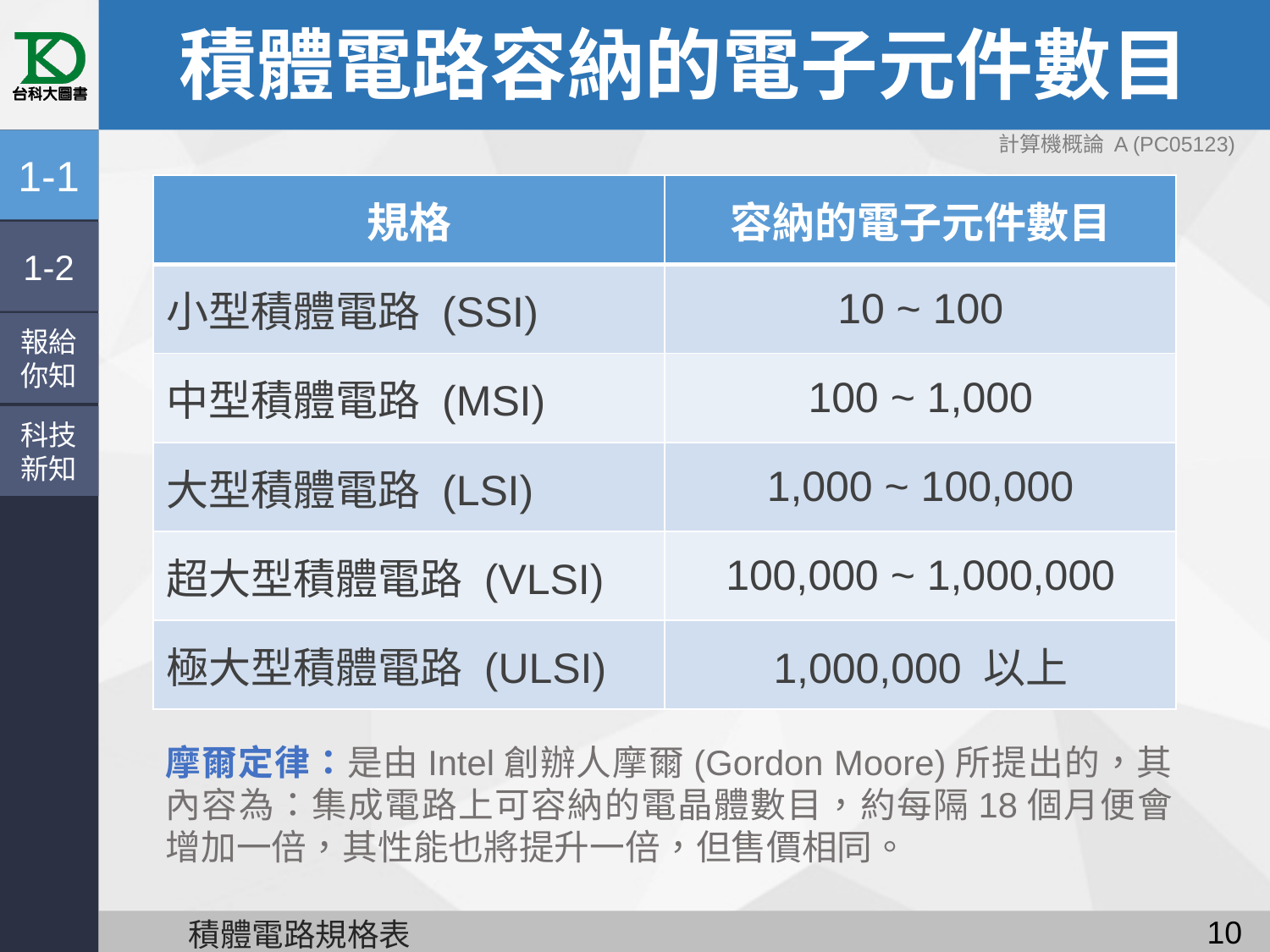

# 積體電路容納的電子元件數目
計算機概論 A (PC05123)
1-1
| 規格 | 容納的電子元件數目 |
| --- | --- |
| 小型積體電路 (SSI) | 10 ~ 100 |
| 中型積體電路 (MSI) | 100 ~ 1,000 |
| 大型積體電路 (LSI) | 1,000 ~ 100,000 |
| 超大型積體電路 (VLSI) | 100,000 ~ 1,000,000 |
| 極大型積體電路 (ULSI) | 1,000,000 以上 |
1-2
報給
你知
科技
新知
摩爾定律：是由Intel創辦人摩爾(Gordon Moore)所提出的，其內容為：集成電路上可容納的電晶體數目，約每隔18個月便會增加一倍，其性能也將提升一倍，但售價相同。
10
積體電路規格表